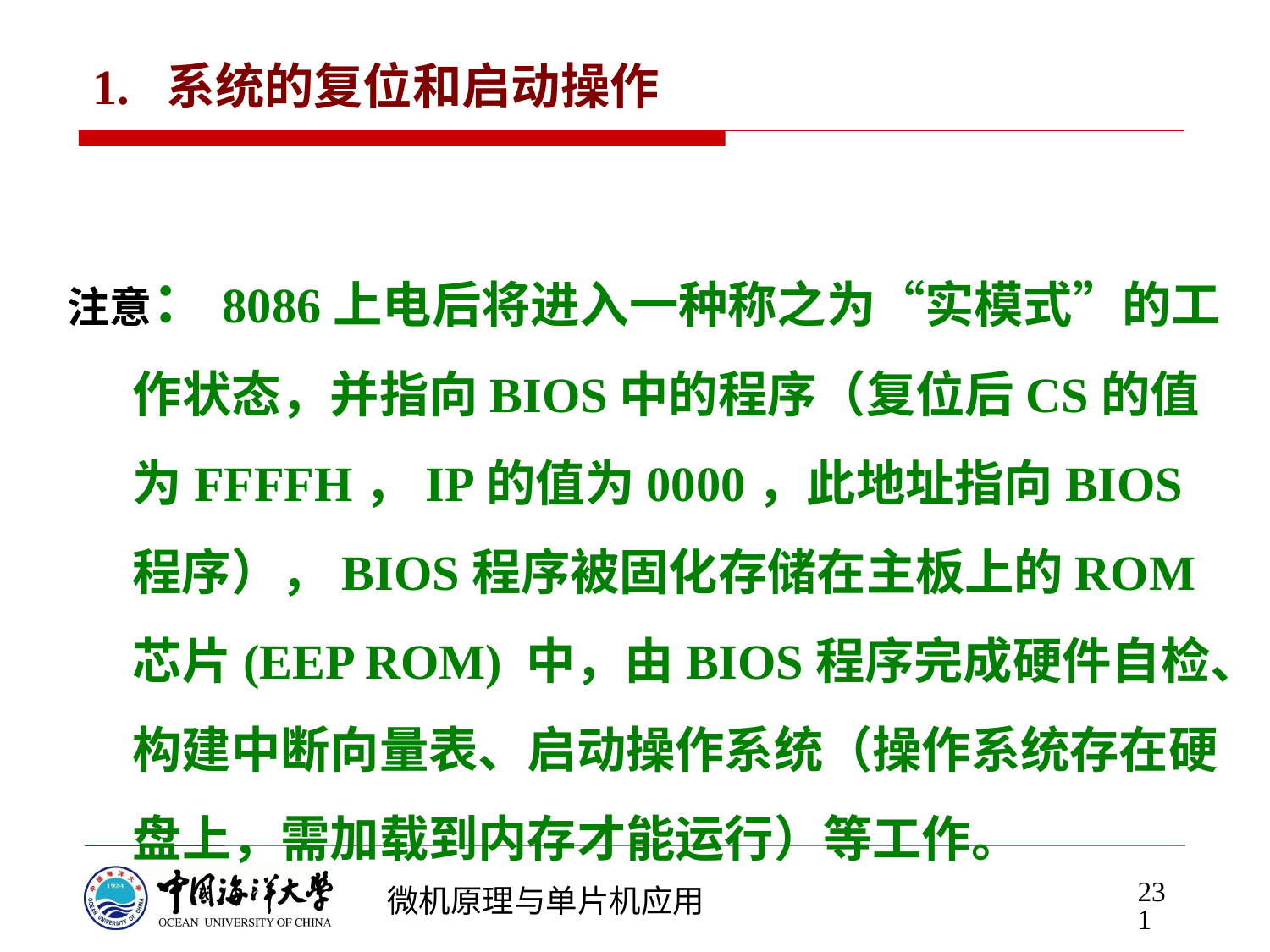

# 1.  系统的复位和启动操作
注意：8086上电后将进入一种称之为“实模式”的工作状态，并指向BIOS中的程序（复位后CS的值为FFFFH，IP的值为0000，此地址指向BIOS程序），BIOS程序被固化存储在主板上的ROM芯片(EEP ROM) 中，由BIOS程序完成硬件自检、构建中断向量表、启动操作系统（操作系统存在硬盘上，需加载到内存才能运行）等工作。
231